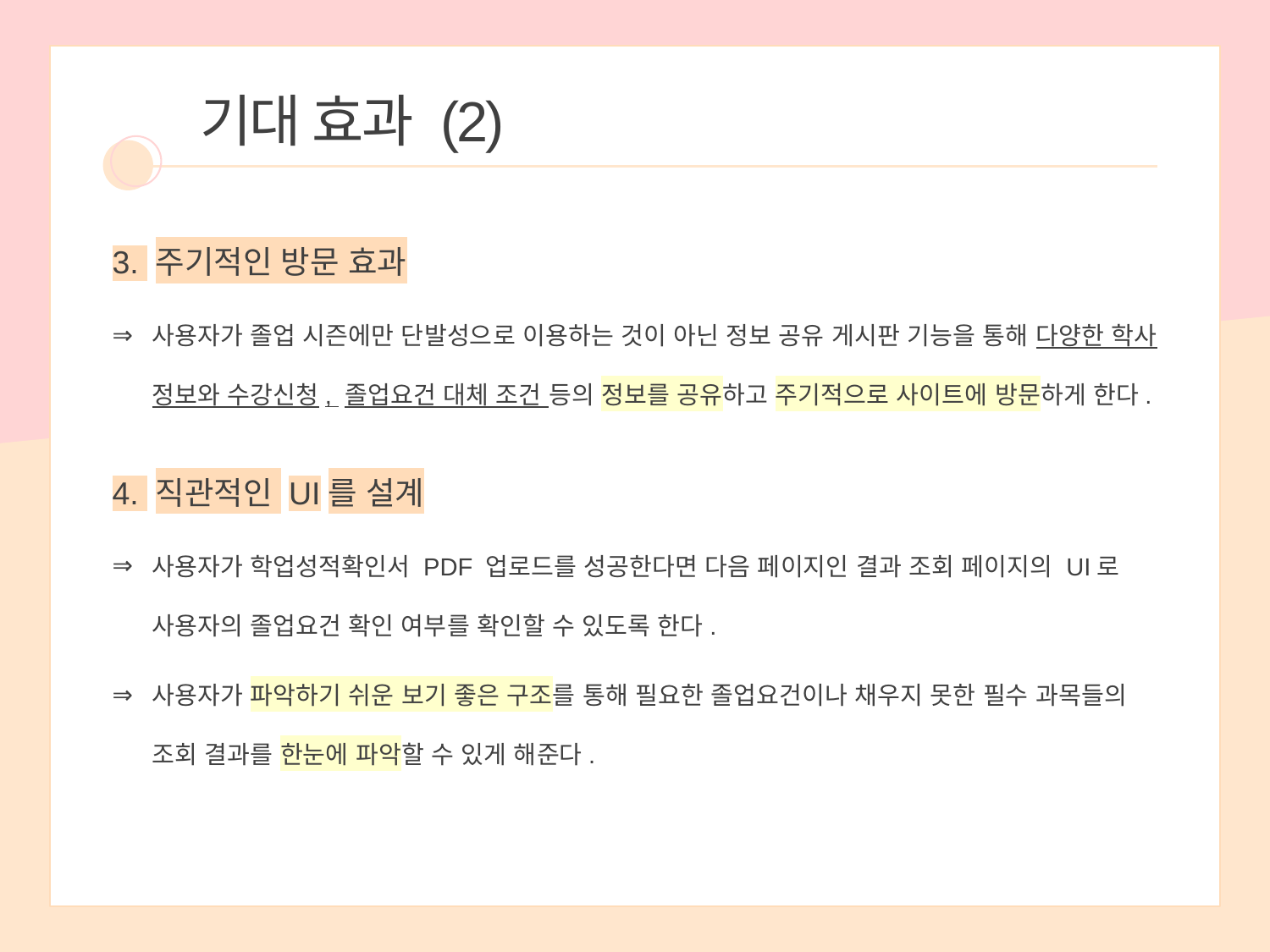

기대 효과 (2)
3. 주기적인 방문 효과
사용자가 졸업 시즌에만 단발성으로 이용하는 것이 아닌 정보 공유 게시판 기능을 통해 다양한 학사 정보와 수강신청, 졸업요건 대체 조건 등의 정보를 공유하고 주기적으로 사이트에 방문하게 한다.

4. 직관적인 UI를 설계
사용자가 학업성적확인서 PDF 업로드를 성공한다면 다음 페이지인 결과 조회 페이지의 UI로 사용자의 졸업요건 확인 여부를 확인할 수 있도록 한다.
사용자가 파악하기 쉬운 보기 좋은 구조를 통해 필요한 졸업요건이나 채우지 못한 필수 과목들의 조회 결과를 한눈에 파악할 수 있게 해준다.